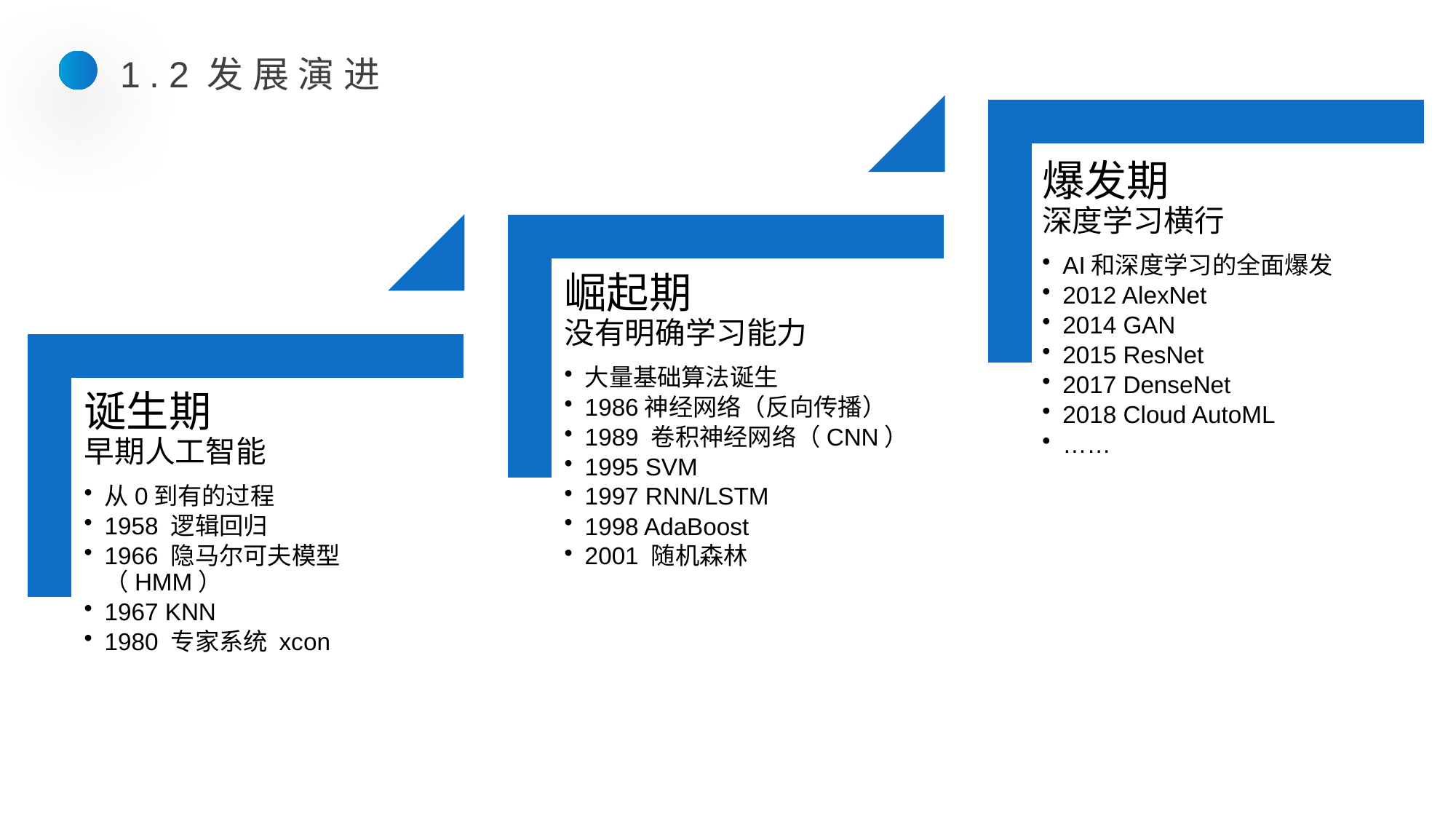

1.2发展演进

诞生期
早期人工智能
从0到有的过程
1958 逻辑回归
1966 隐马尔可夫模型（HMM）
1967 KNN
1980 专家系统 xcon
崛起期
没有明确学习能力
大量基础算法诞生
1986神经网络（反向传播）
1989 卷积神经网络（CNN）
1995 SVM
1997 RNN/LSTM
1998 AdaBoost
2001 随机森林
爆发期
深度学习横行
AI和深度学习的全面爆发
2012 AlexNet
2014 GAN
2015 ResNet
2017 DenseNet
2018 Cloud AutoML
……